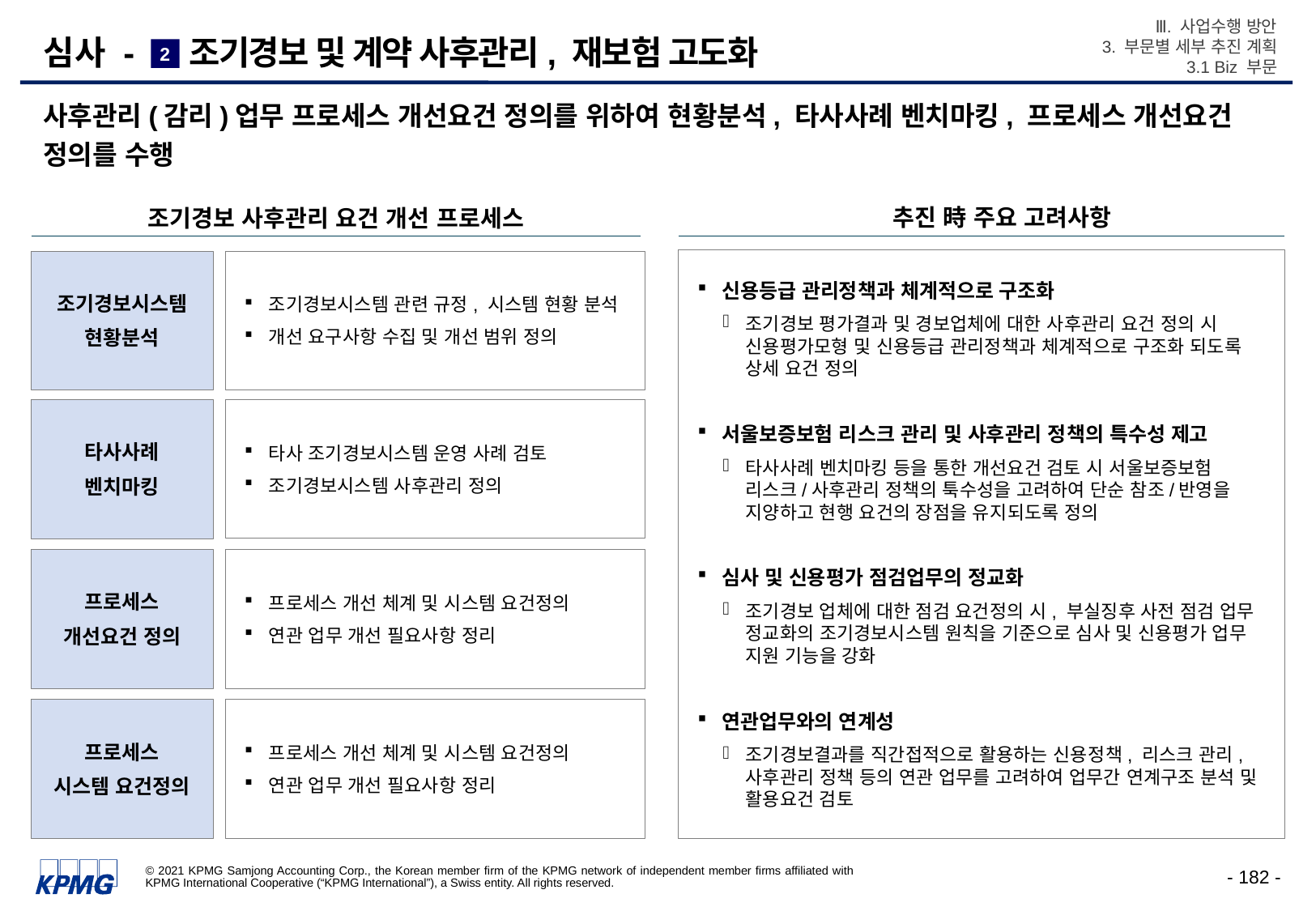

Ⅲ. 사업수행 방안
3. 부문별 세부 추진 계획
3.1 Biz 부문
# 심사 -     조기경보 및 계약 사후관리, 재보험 고도화
2
사후관리(감리)업무 프로세스 개선요건 정의를 위하여 현황분석, 타사사례 벤치마킹, 프로세스 개선요건 정의를 수행
추진 時 주요 고려사항
조기경보 사후관리 요건 개선 프로세스
신용등급 관리정책과 체계적으로 구조화
조기경보 평가결과 및 경보업체에 대한 사후관리 요건 정의 시 신용평가모형 및 신용등급 관리정책과 체계적으로 구조화 되도록 상세 요건 정의

서울보증보험 리스크 관리 및 사후관리 정책의 특수성 제고
타사사례 벤치마킹 등을 통한 개선요건 검토 시 서울보증보험 리스크/사후관리 정책의 툭수성을 고려하여 단순 참조/반영을 지양하고 현행 요건의 장점을 유지되도록 정의

심사 및 신용평가 점검업무의 정교화
조기경보 업체에 대한 점검 요건정의 시, 부실징후 사전 점검 업무 정교화의 조기경보시스템 원칙을 기준으로 심사 및 신용평가 업무 지원 기능을 강화

연관업무와의 연계성
조기경보결과를 직간접적으로 활용하는 신용정책, 리스크 관리, 사후관리 정책 등의 연관 업무를 고려하여 업무간 연계구조 분석 및 활용요건 검토
조기경보시스템 관련 규정, 시스템 현황 분석
개선 요구사항 수집 및 개선 범위 정의
조기경보시스템
현황분석
타사 조기경보시스템 운영 사례 검토
조기경보시스템 사후관리 정의
타사사례
벤치마킹
프로세스 개선 체계 및 시스템 요건정의
연관 업무 개선 필요사항 정리
프로세스
개선요건 정의
프로세스
시스템 요건정의
프로세스 개선 체계 및 시스템 요건정의
연관 업무 개선 필요사항 정리